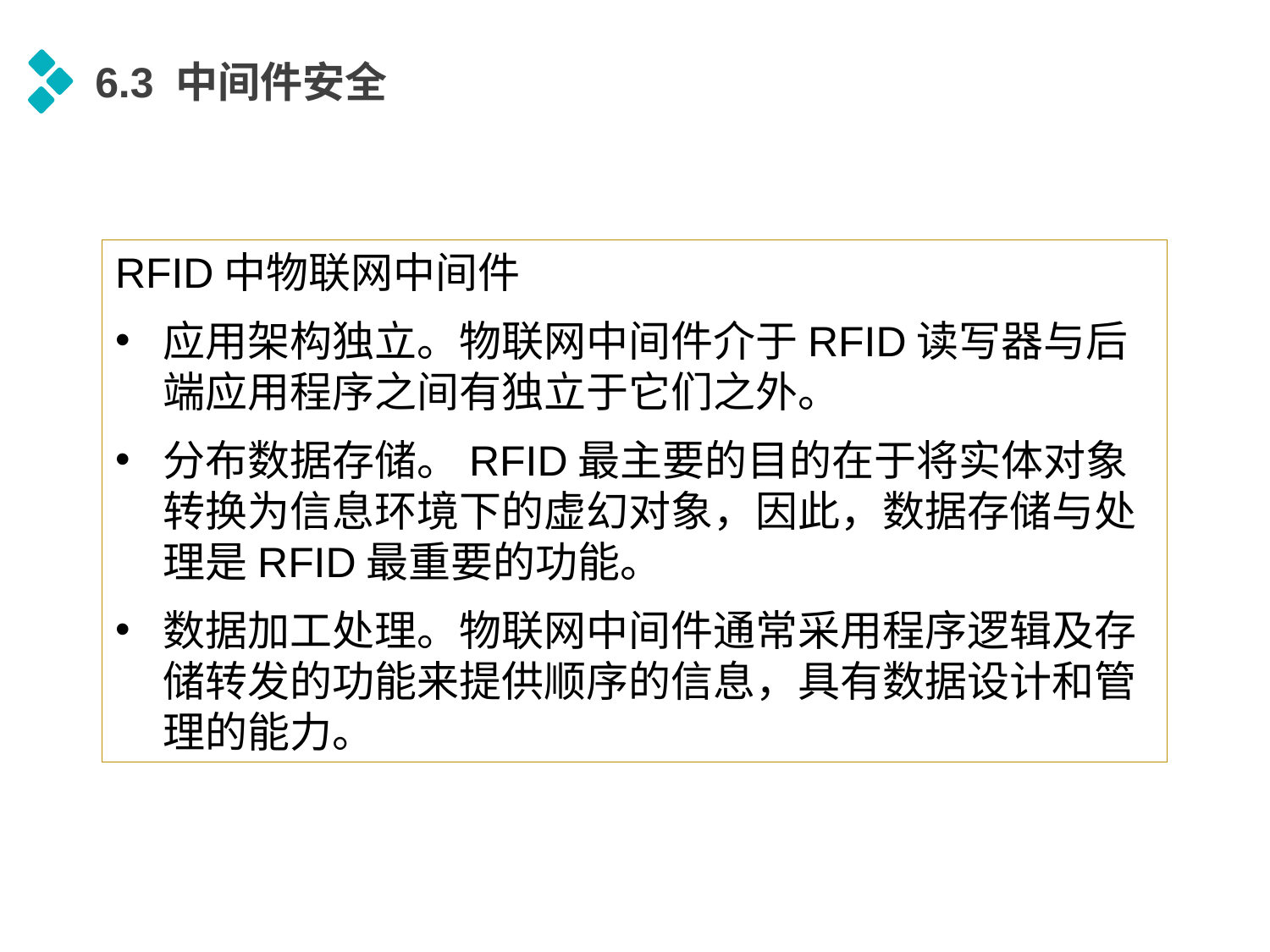

中间件安全

6.3 中间件安全

RFID中物联网中间件
应用架构独立。物联网中间件介于RFID读写器与后端应用程序之间有独立于它们之外。
分布数据存储。RFID最主要的目的在于将实体对象转换为信息环境下的虚幻对象，因此，数据存储与处理是RFID最重要的功能。
数据加工处理。物联网中间件通常采用程序逻辑及存储转发的功能来提供顺序的信息，具有数据设计和管理的能力。